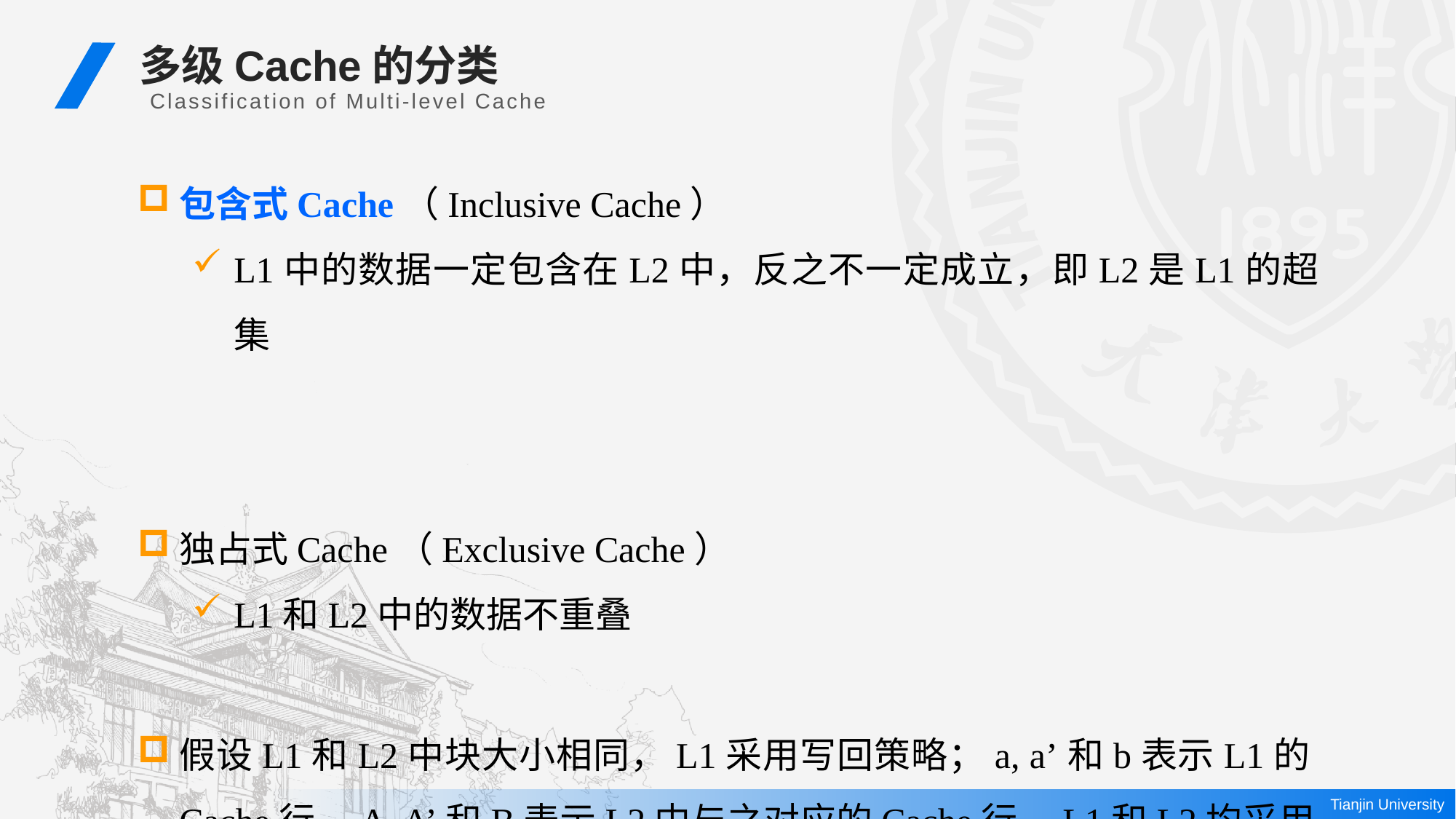

多级Cache的分类
  Classification of Multi-level Cache
包含式Cache（Inclusive Cache）
L1中的数据一定包含在L2中，反之不一定成立，即L2是L1的超集

独占式Cache（Exclusive Cache）
L1和L2中的数据不重叠

假设L1和L2中块大小相同，L1采用写回策略；a, a’和b表示L1的Cache行，A, A’和B表示L2中与之对应的Cache行，L1和L2均采用LRU替换策略